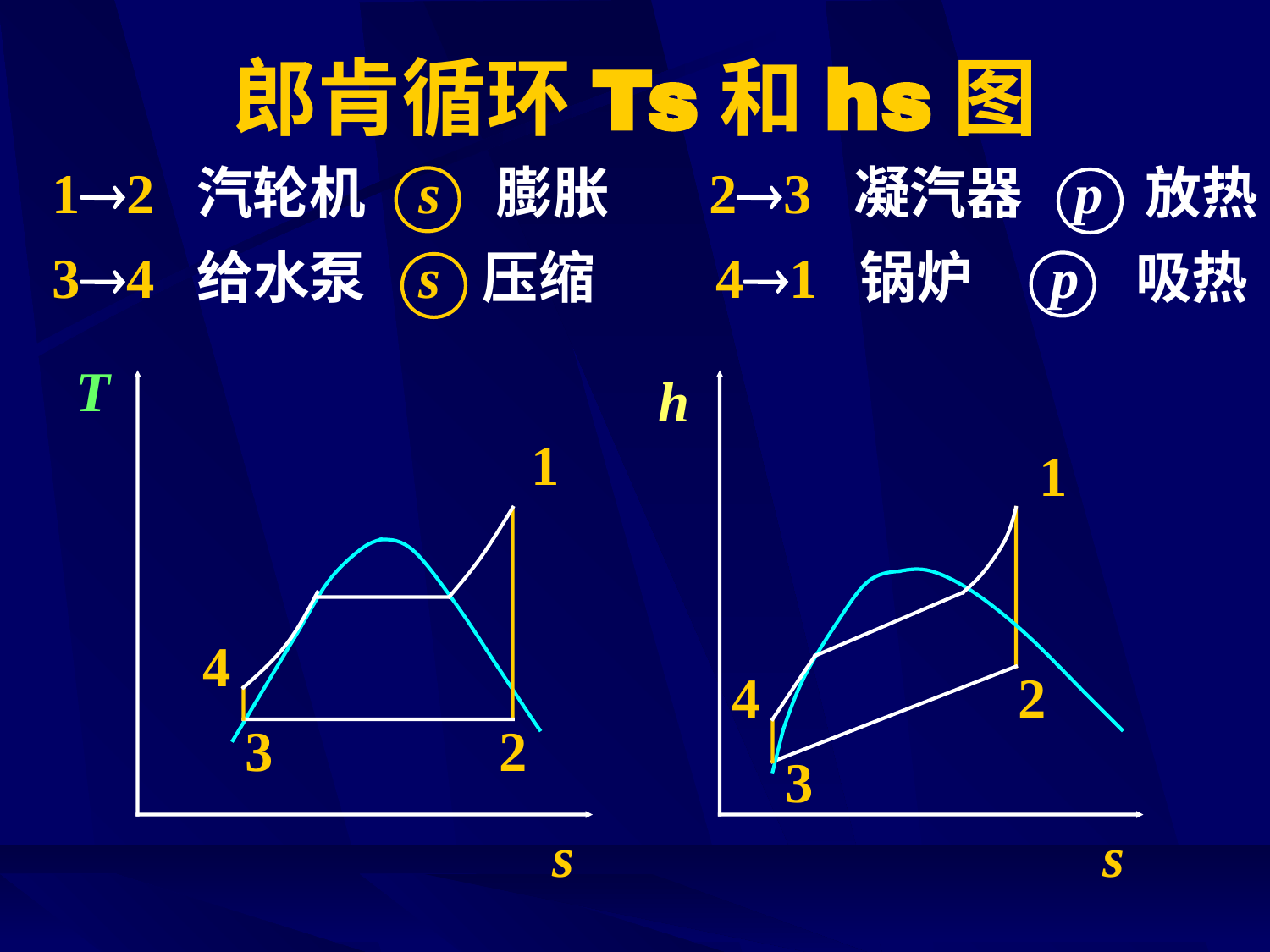

# 郎肯循环Ts和hs图
1→2  汽轮机   s   膨胀

2→3  凝汽器   p  放热

3→4  给水泵   s  压缩

4→1  锅炉     p   吸热

T
h

1
1

4
4
2

3
2

3

s

s